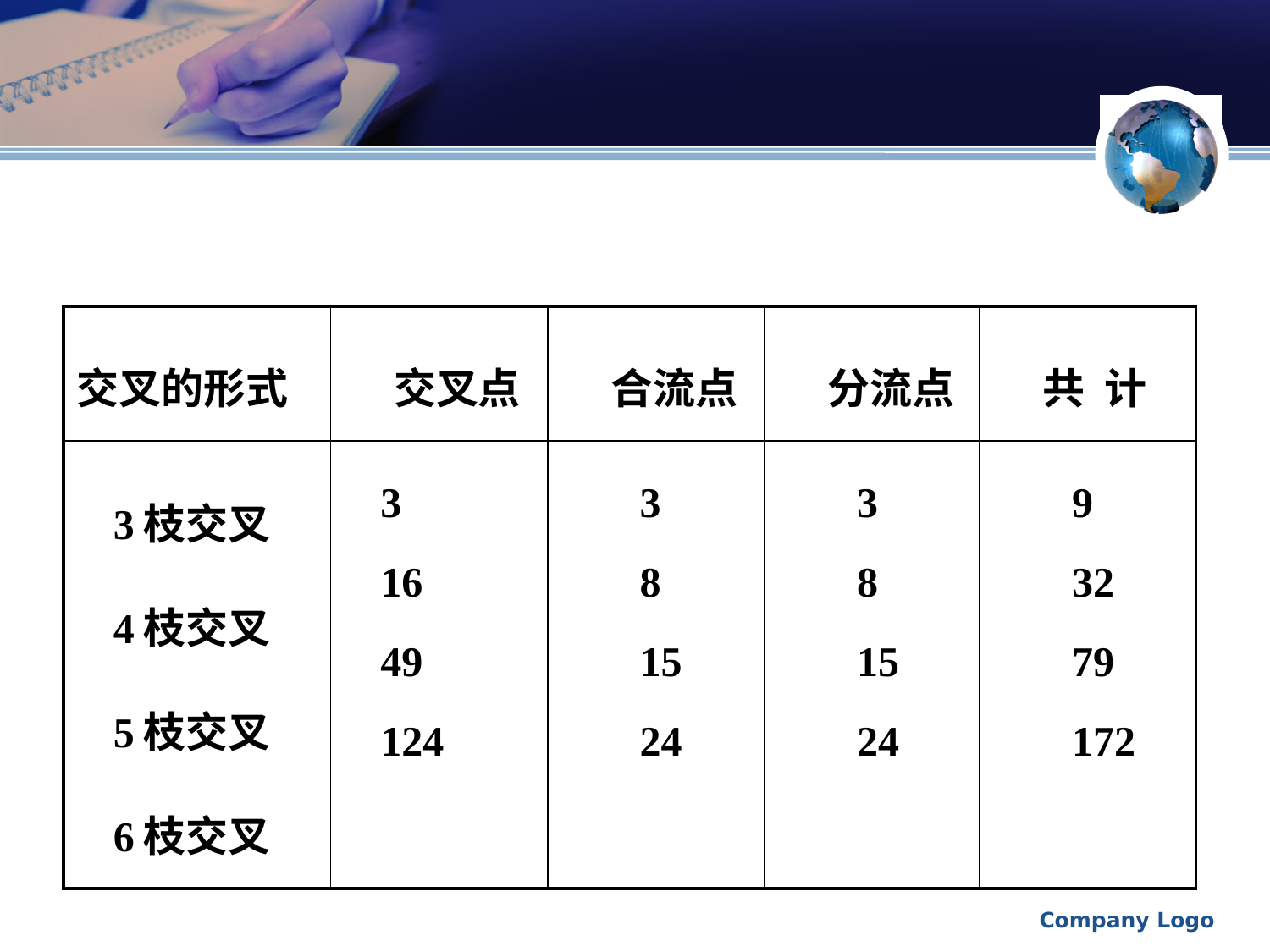

#
| 交叉的形式 | 交叉点 | 合流点 | 分流点 | 共 计 |
| --- | --- | --- | --- | --- |
| 3枝交叉 4枝交叉 5枝交叉 6枝交叉 | 3 16 49 124 | 3 8 15 24 | 3 8 15 24 | 9 32 79 172 |
Company Logo